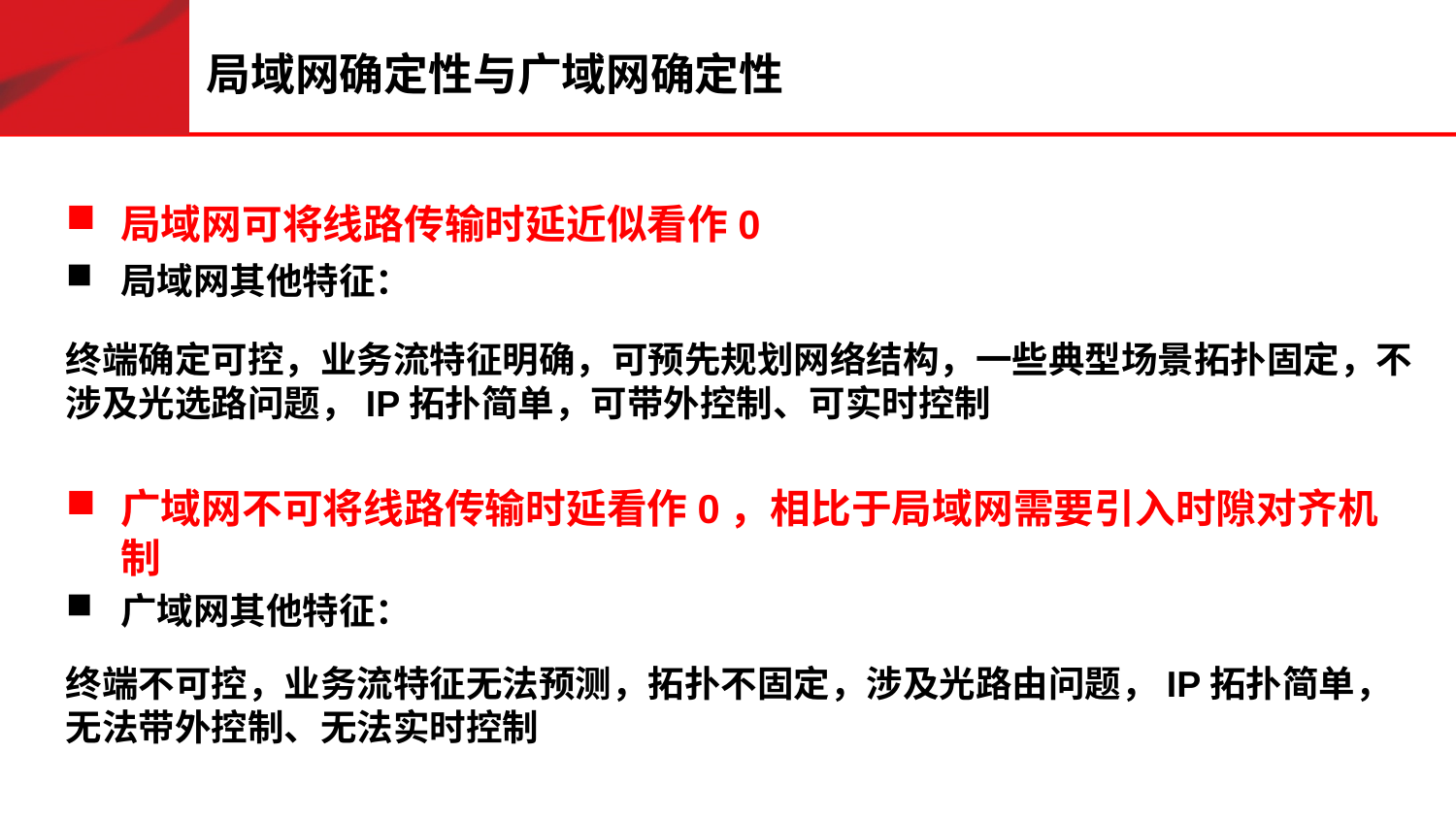

# 局域网确定性与广域网确定性
局域网可将线路传输时延近似看作0
局域网其他特征：

终端确定可控，业务流特征明确，可预先规划网络结构，一些典型场景拓扑固定，不涉及光选路问题，IP拓扑简单，可带外控制、可实时控制

广域网不可将线路传输时延看作0，相比于局域网需要引入时隙对齐机制
广域网其他特征：

终端不可控，业务流特征无法预测，拓扑不固定，涉及光路由问题，IP拓扑简单，无法带外控制、无法实时控制